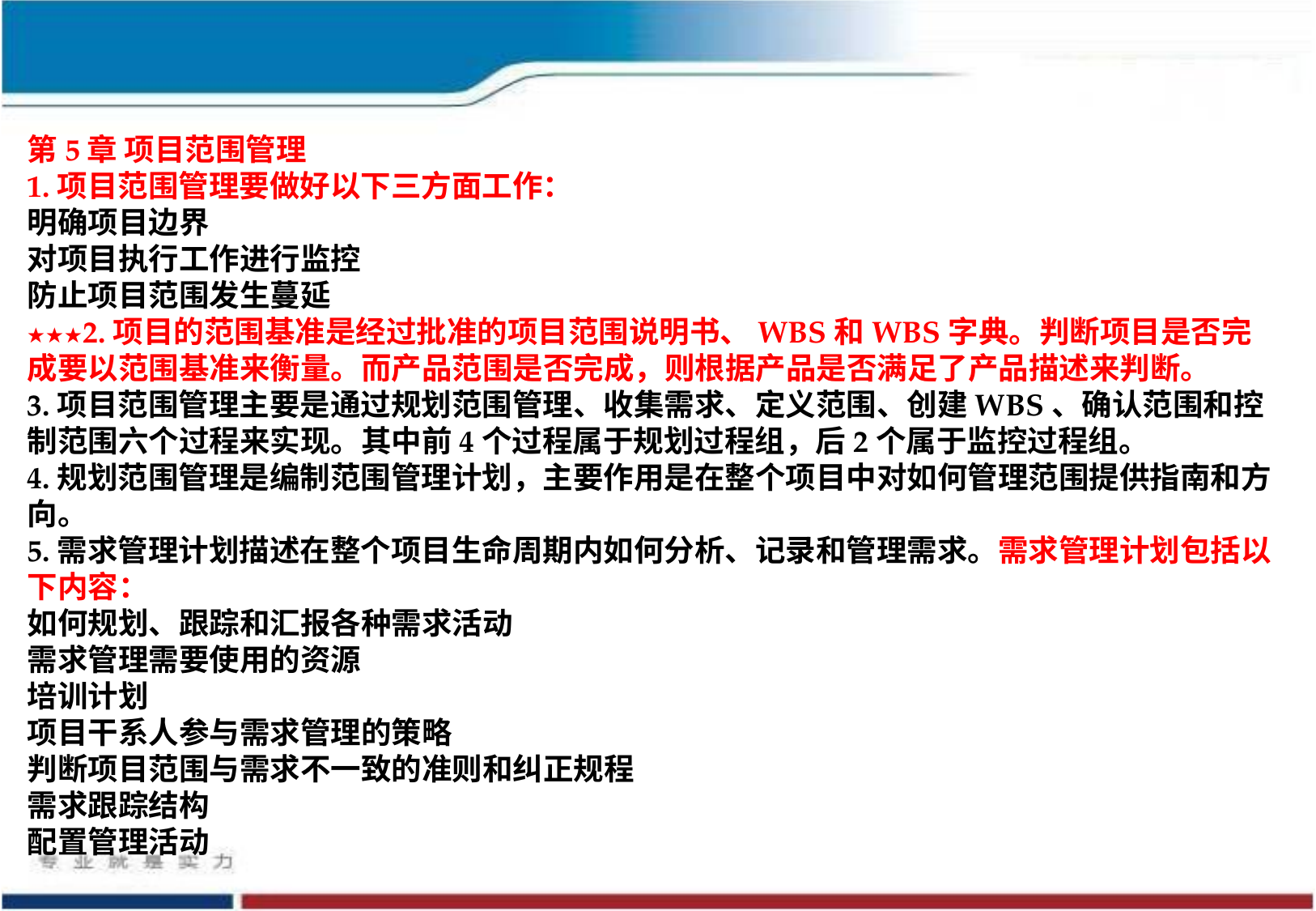

第5章 项目范围管理
1.项目范围管理要做好以下三方面工作：
明确项目边界
对项目执行工作进行监控
防止项目范围发生蔓延
★★★2.项目的范围基准是经过批准的项目范围说明书、WBS和WBS字典。判断项目是否完成要以范围基准来衡量。而产品范围是否完成，则根据产品是否满足了产品描述来判断。
3.项目范围管理主要是通过规划范围管理、收集需求、定义范围、创建WBS、确认范围和控制范围六个过程来实现。其中前4个过程属于规划过程组，后2个属于监控过程组。
4.规划范围管理是编制范围管理计划，主要作用是在整个项目中对如何管理范围提供指南和方向。
5.需求管理计划描述在整个项目生命周期内如何分析、记录和管理需求。需求管理计划包括以下内容：
如何规划、跟踪和汇报各种需求活动
需求管理需要使用的资源
培训计划
项目干系人参与需求管理的策略
判断项目范围与需求不一致的准则和纠正规程
需求跟踪结构
配置管理活动